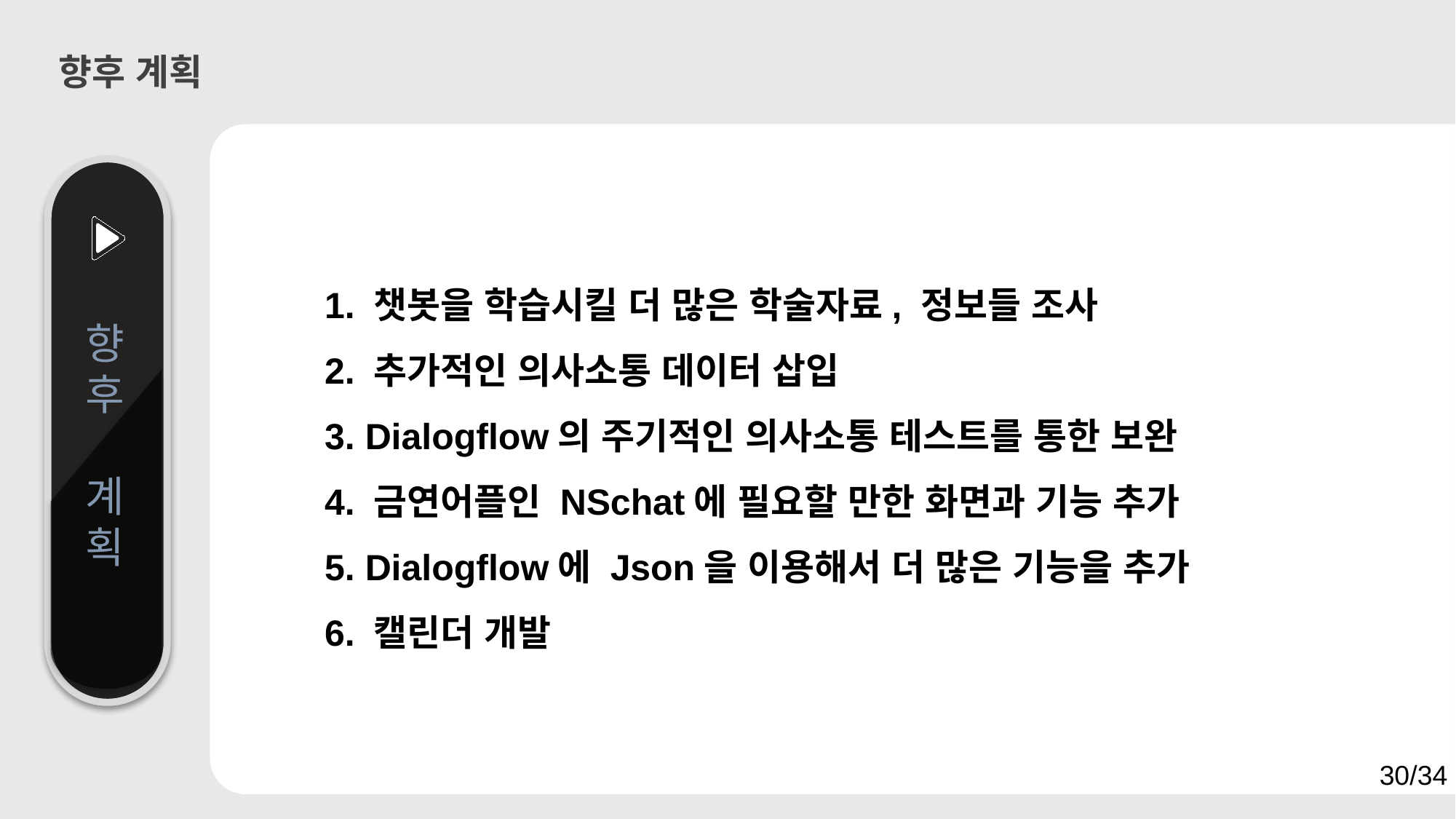

향후 계획

1. 챗봇을 학습시킬 더 많은 학술자료, 정보들 조사
2. 추가적인 의사소통 데이터 삽입
3. Dialogflow의 주기적인 의사소통 테스트를 통한 보완
4. 금연어플인 NSchat에 필요할 만한 화면과 기능 추가
5. Dialogflow에 Json을 이용해서 더 많은 기능을 추가
6. 캘린더 개발
향
후

계
획

30/34